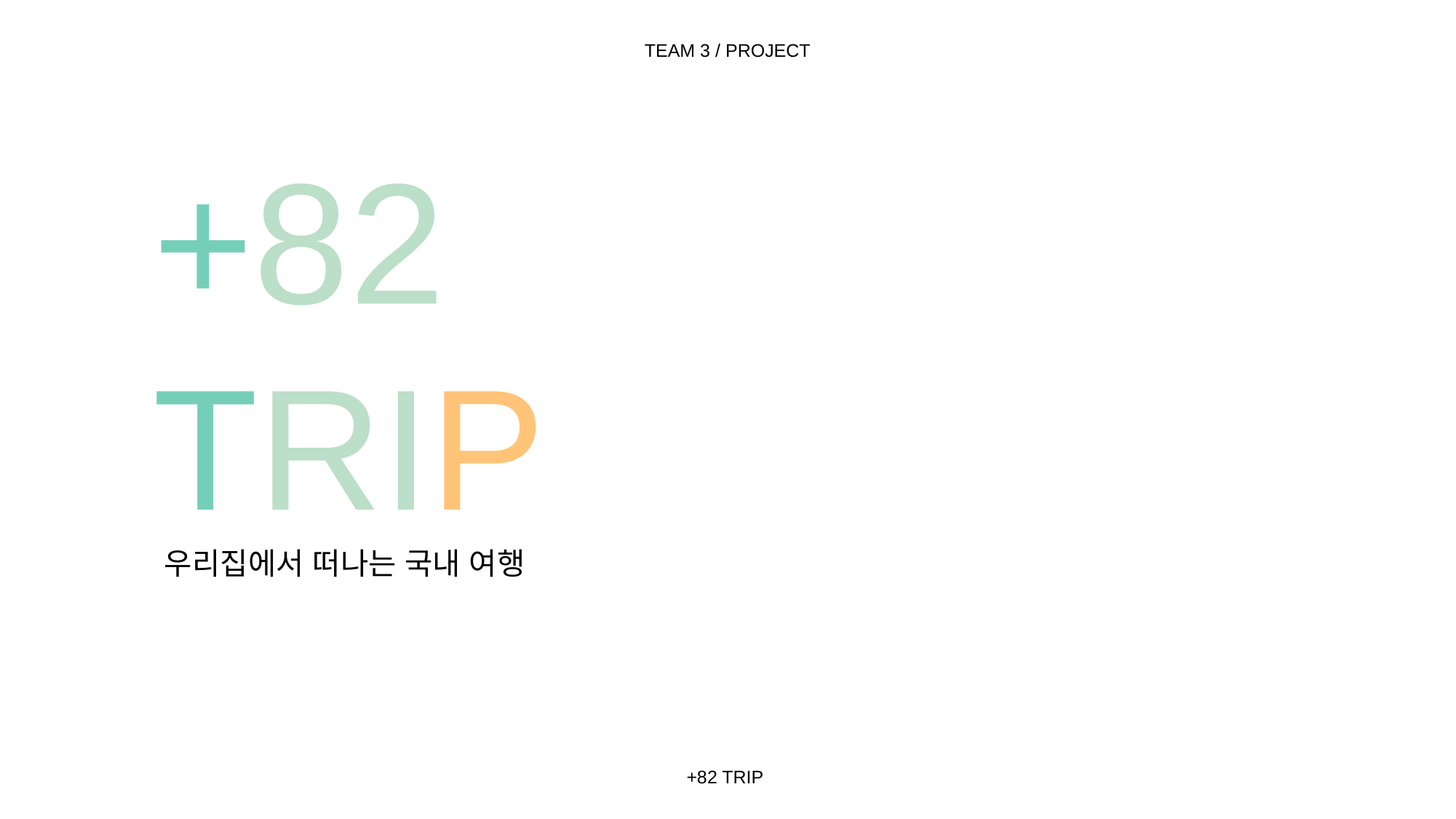

TEAM 3 / PROJECT
+82
TRIP
우리집에서 떠나는 국내 여행
+82 TRIP